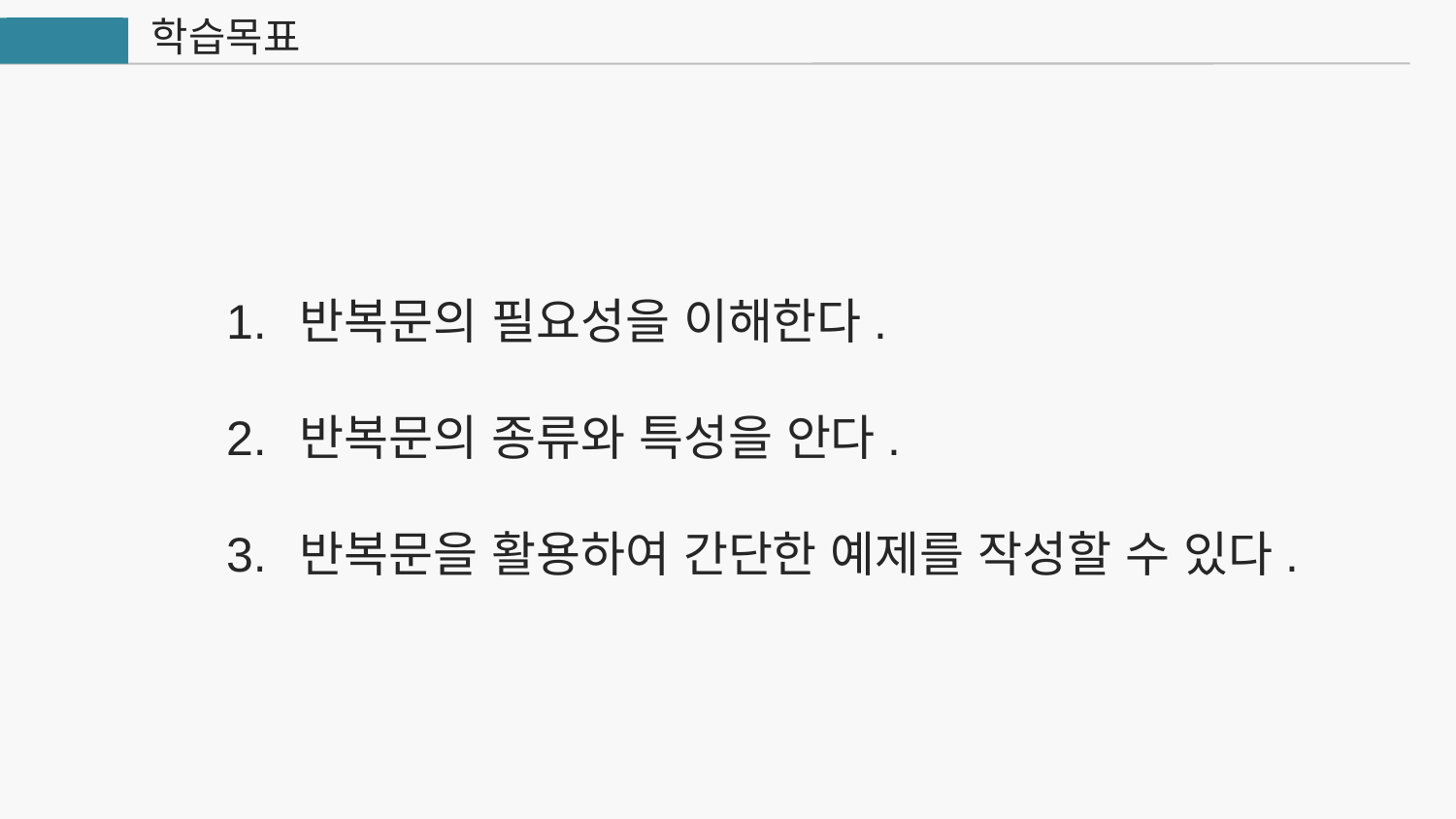

학습목표

Python
반복문의 필요성을 이해한다.

반복문의 종류와 특성을 안다.

반복문을 활용하여 간단한 예제를 작성할 수 있다.